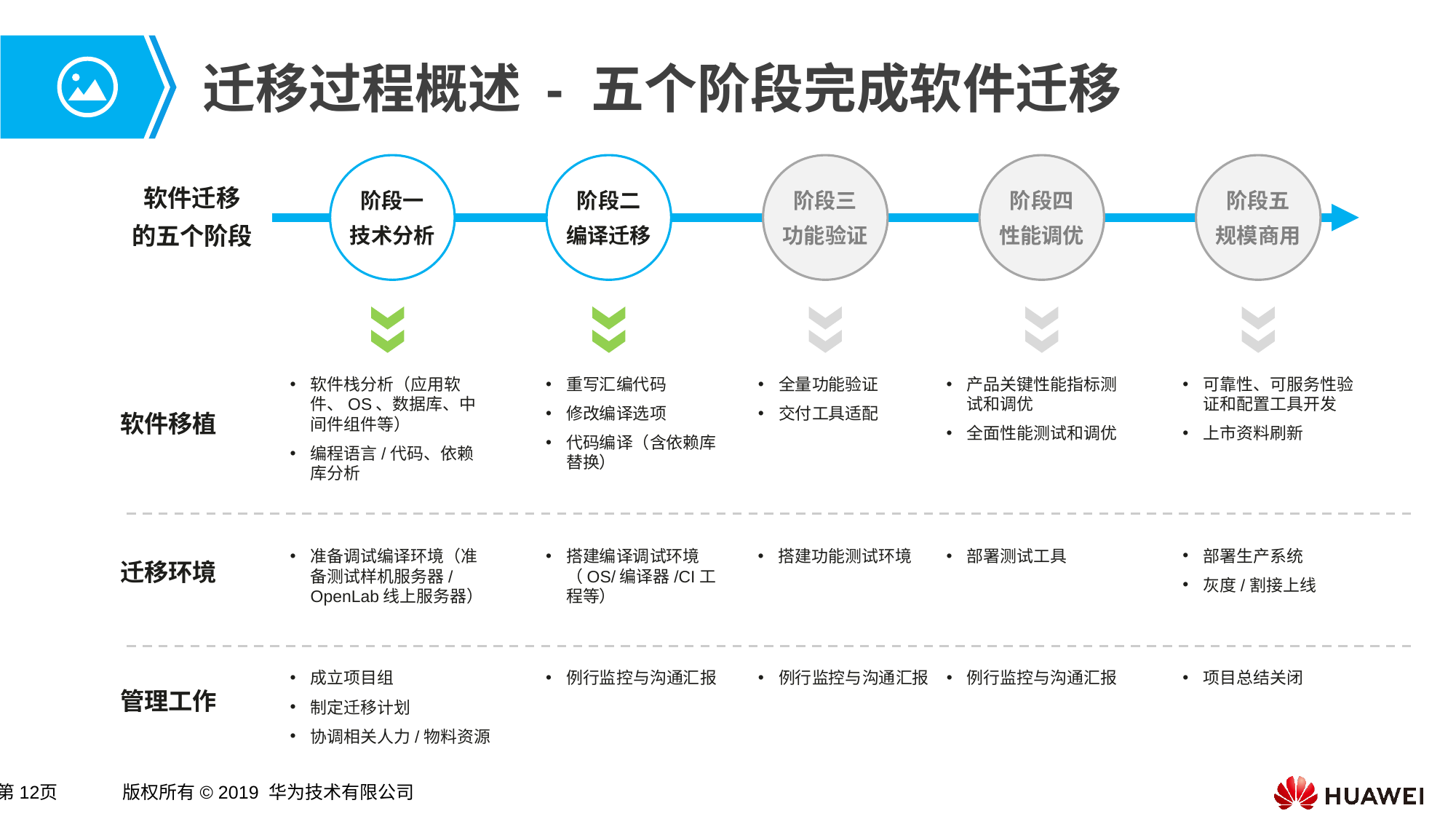

# 迁移过程概述 - 五个阶段完成软件迁移
阶段一
技术分析
阶段二
编译迁移
阶段三
功能验证
阶段四
性能调优
阶段五
规模商用
软件迁移
的五个阶段

软件栈分析（应用软件、OS、数据库、中间件组件等）
编程语言/代码、依赖库分析
重写汇编代码
修改编译选项
代码编译（含依赖库替换）
全量功能验证
交付工具适配
产品关键性能指标测试和调优
全面性能测试和调优
可靠性、可服务性验证和配置工具开发
上市资料刷新
软件移植
部署生产系统
灰度/割接上线
部署测试工具
准备调试编译环境（准备测试样机服务器/OpenLab线上服务器）
搭建编译调试环境（OS/编译器/CI工程等）
搭建功能测试环境
迁移环境
例行监控与沟通汇报
项目总结关闭
成立项目组
制定迁移计划
协调相关人力/物料资源
例行监控与沟通汇报
例行监控与沟通汇报
管理工作